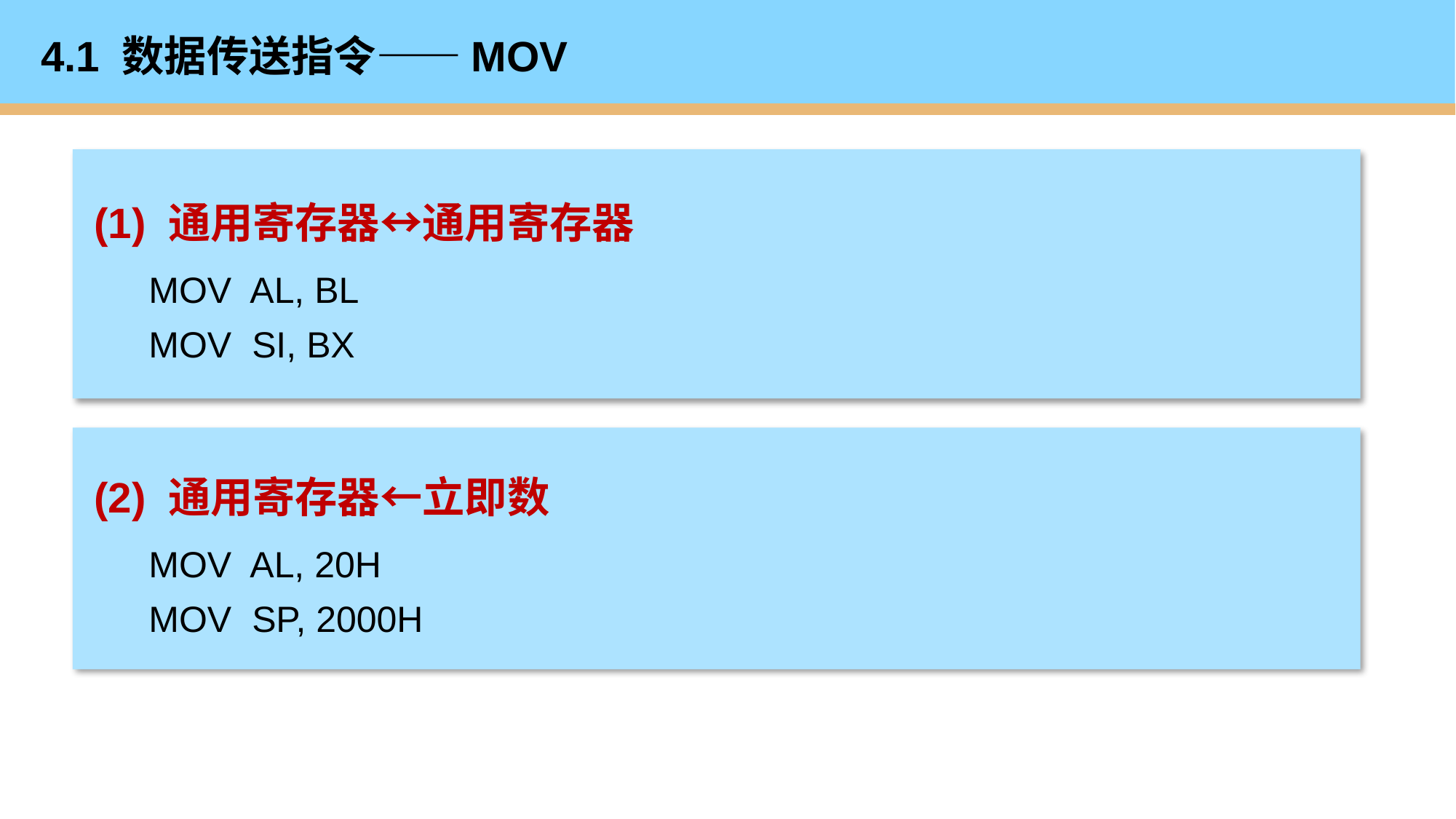

# 4.1 数据传送指令——MOV
(1) 通用寄存器↔通用寄存器
MOV  AL, BL
MOV  SI, BX
(2) 通用寄存器←立即数
MOV  AL, 20H
MOV  SP, 2000H
68